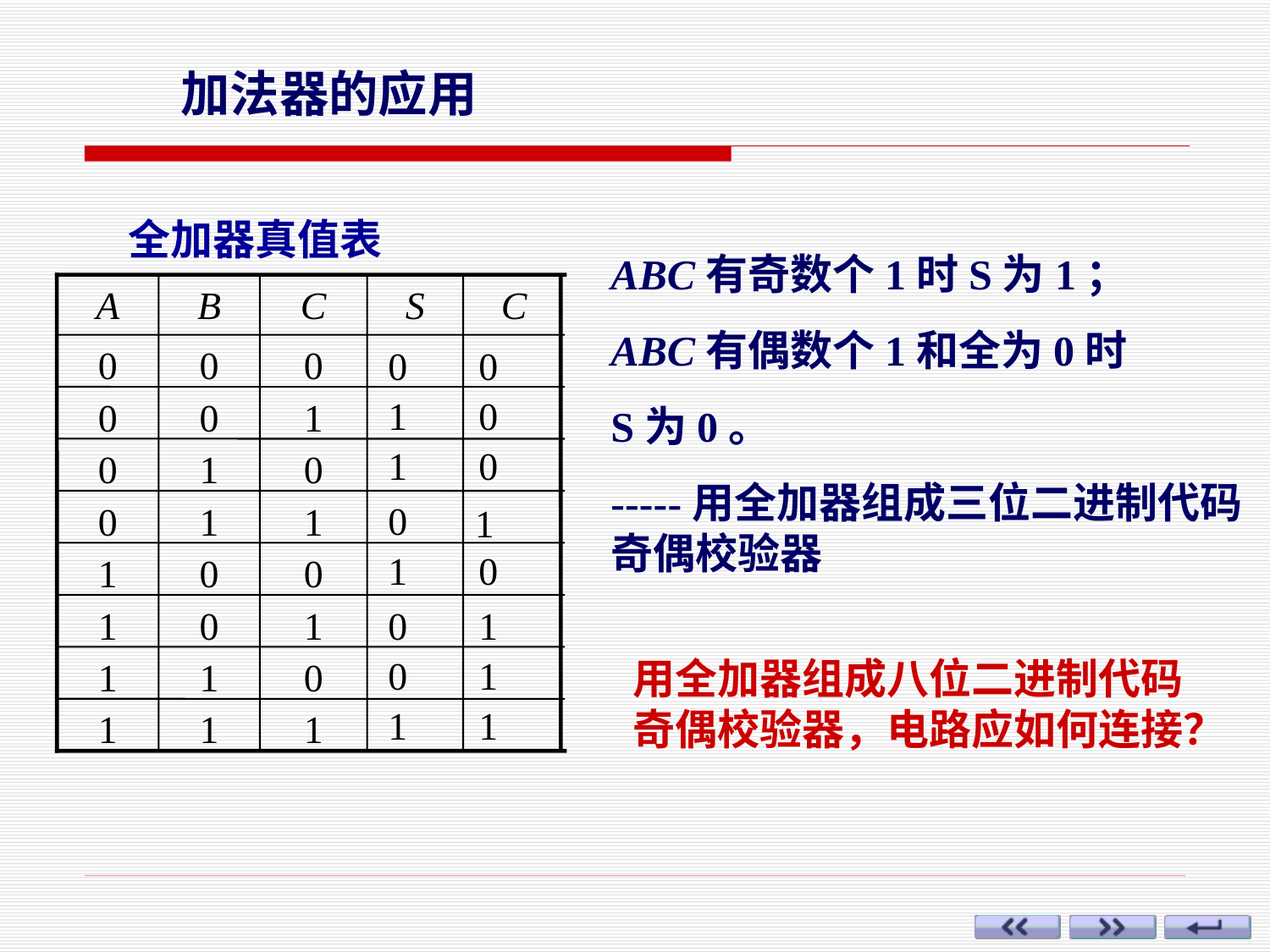

加法器的应用
全加器真值表
ABC有奇数个1时S为1；
ABC有偶数个1和全为0时
S为0。
-----用全加器组成三位二进制代码
奇偶校验器
A

B

C

S

C

0

0
0
0

0
1
0

1
0
0

1
1
1

0
0
1

0
1
1

1
0
1

1
1

0
0
1
0
1
0
0
1
1
0
0
1

0
1
用全加器组成八位二进制代码
奇偶校验器，电路应如何连接？
1
1